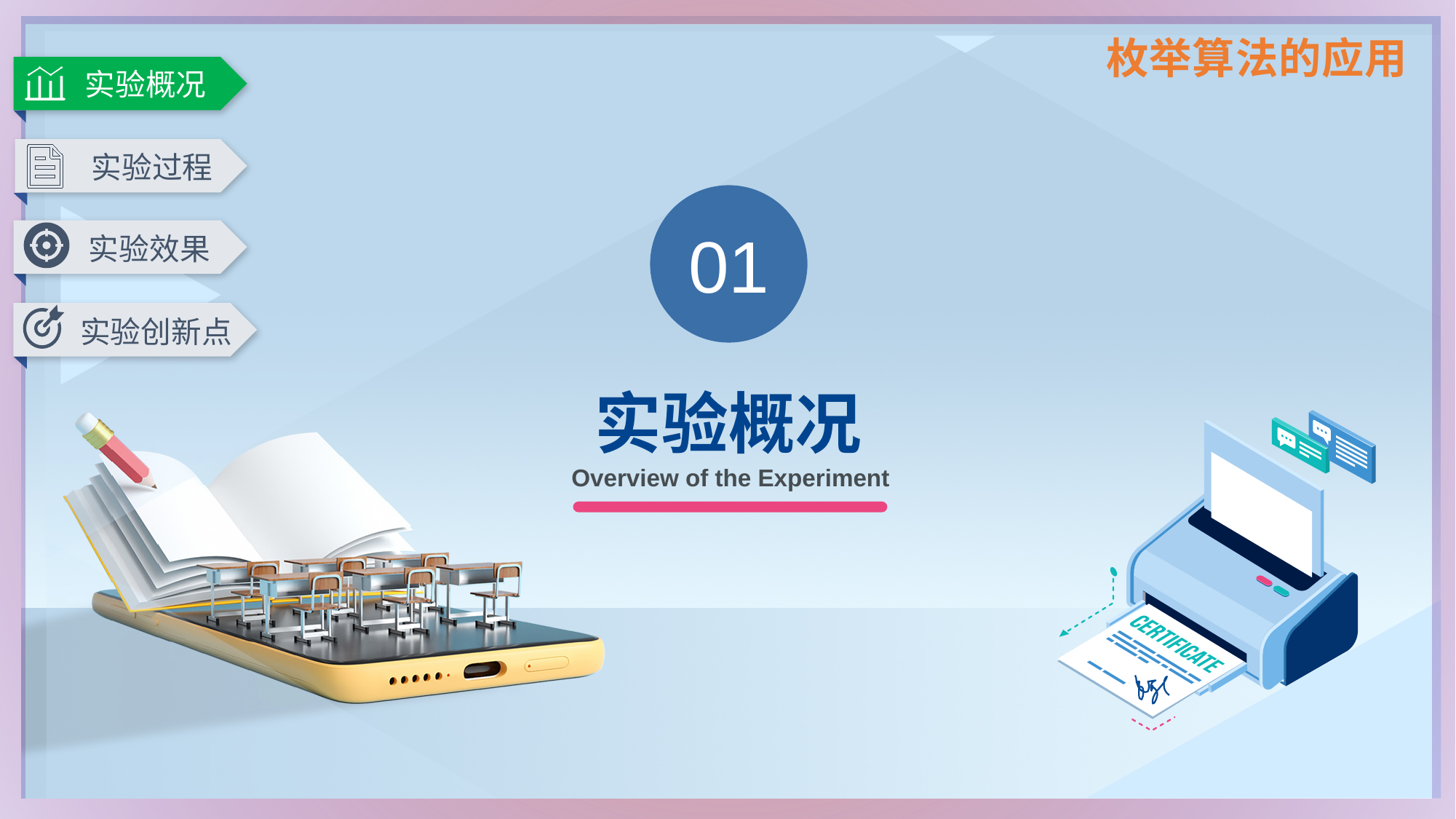

实验概况

实验过程

实验效果

实验创新点

01
实验概况
Overview of the Experiment